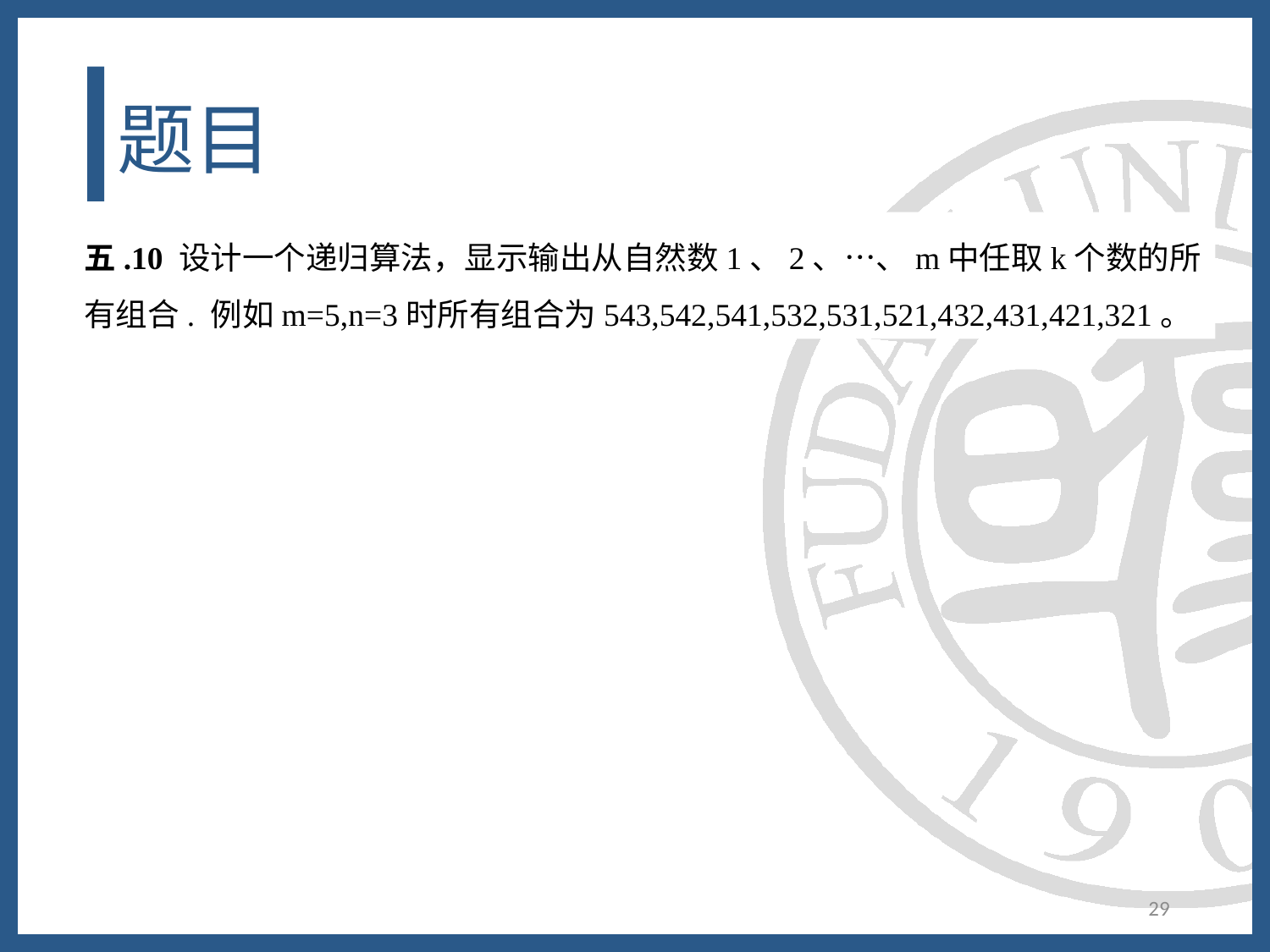

# 题目
五.10 设计一个递归算法，显示输出从自然数1、2、…、m中任取k个数的所有组合. 例如m=5,n=3时所有组合为543,542,541,532,531,521,432,431,421,321。
29